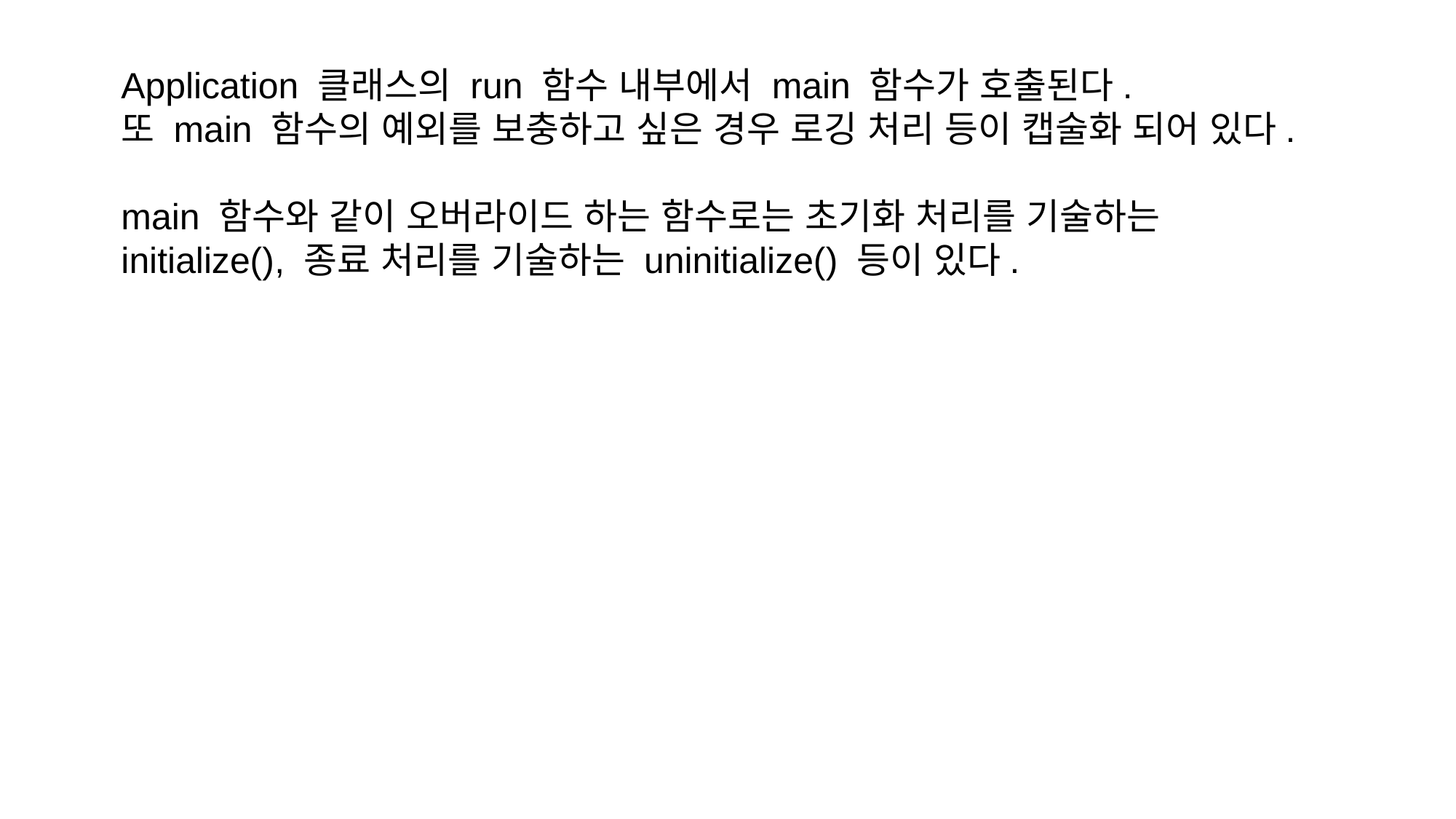

Application 클래스의 run 함수 내부에서 main 함수가 호출된다.
또 main 함수의 예외를 보충하고 싶은 경우 로깅 처리 등이 캡술화 되어 있다.

main 함수와 같이 오버라이드 하는 함수로는 초기화 처리를 기술하는 initialize(), 종료 처리를 기술하는 uninitialize() 등이 있다.